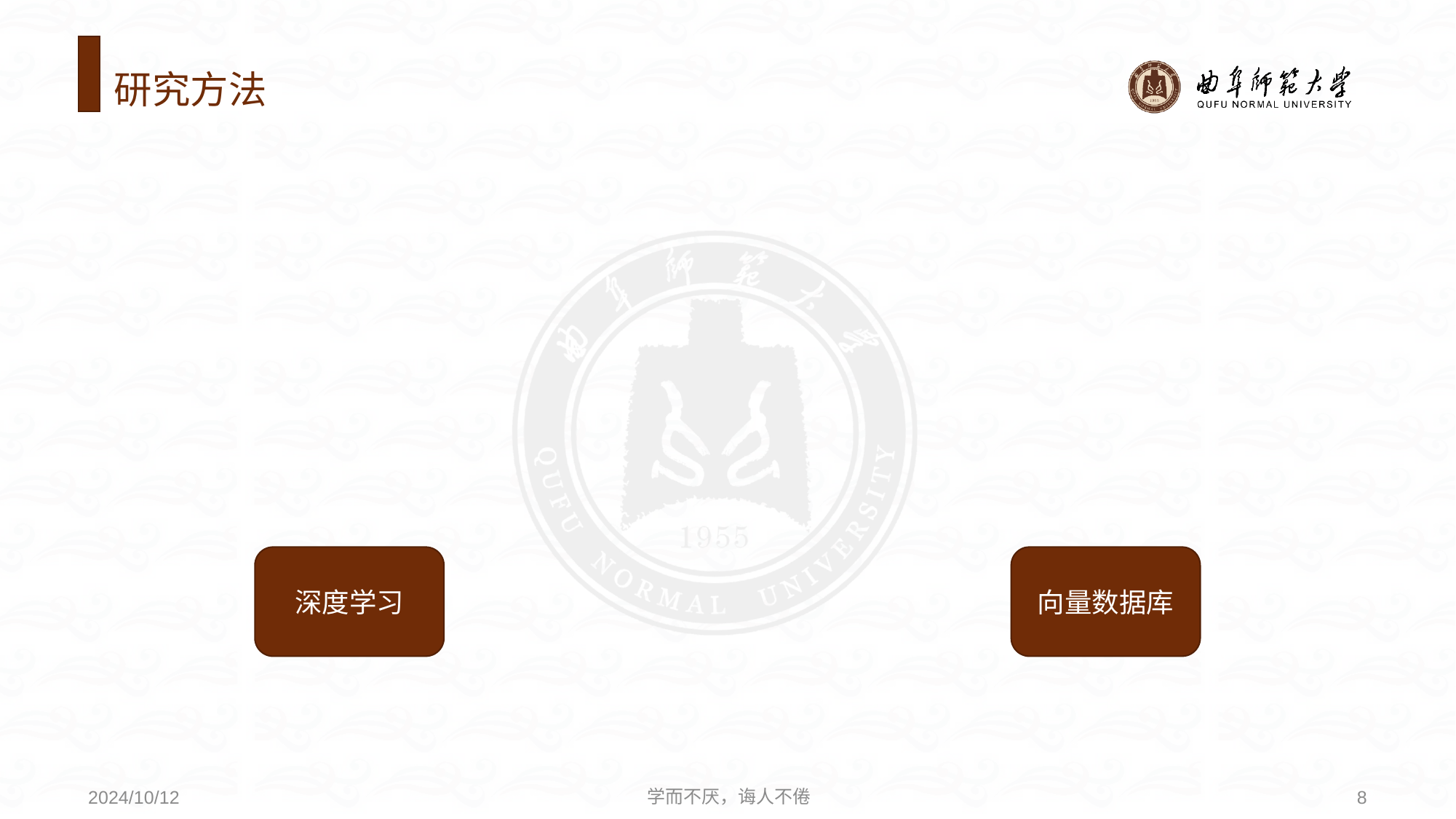

# 研究方法
深度学习
向量数据库
学而不厌，诲人不倦
8
2024/10/12